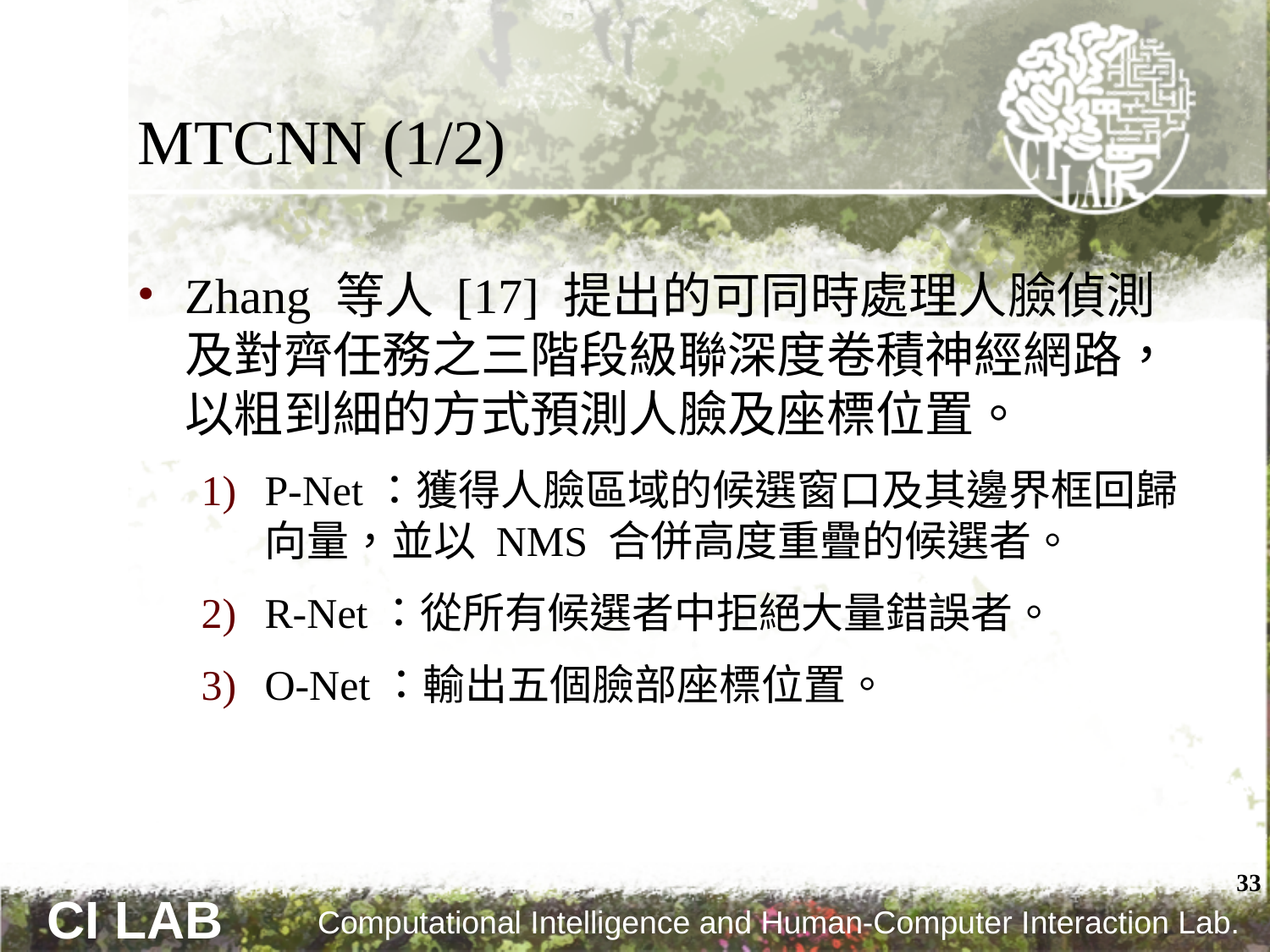

# MTCNN (1/2)
Zhang 等人 [17] 提出的可同時處理人臉偵測及對齊任務之三階段級聯深度卷積神經網路，以粗到細的方式預測人臉及座標位置。
P-Net：獲得人臉區域的候選窗口及其邊界框回歸向量，並以 NMS 合併高度重疊的候選者。
R-Net：從所有候選者中拒絕大量錯誤者。
O-Net：輸出五個臉部座標位置。
33